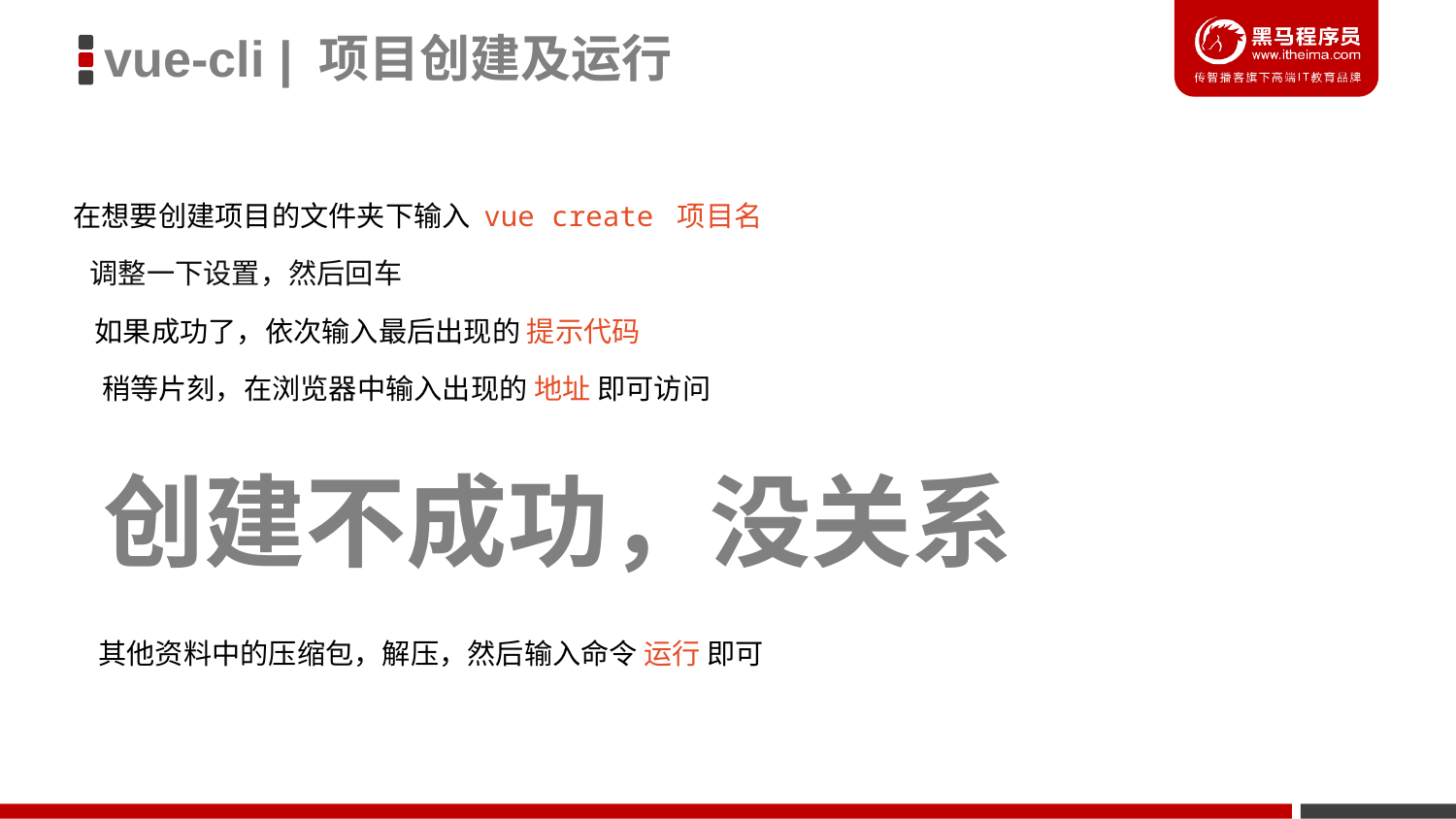

vue-cli | 项目创建及运行
在想要创建项目的文件夹下输入 vue create 项目名
调整一下设置，然后回车
如果成功了，依次输入最后出现的 提示代码
稍等片刻，在浏览器中输入出现的 地址 即可访问
创建不成功，没关系
其他资料中的压缩包，解压，然后输入命令 运行 即可